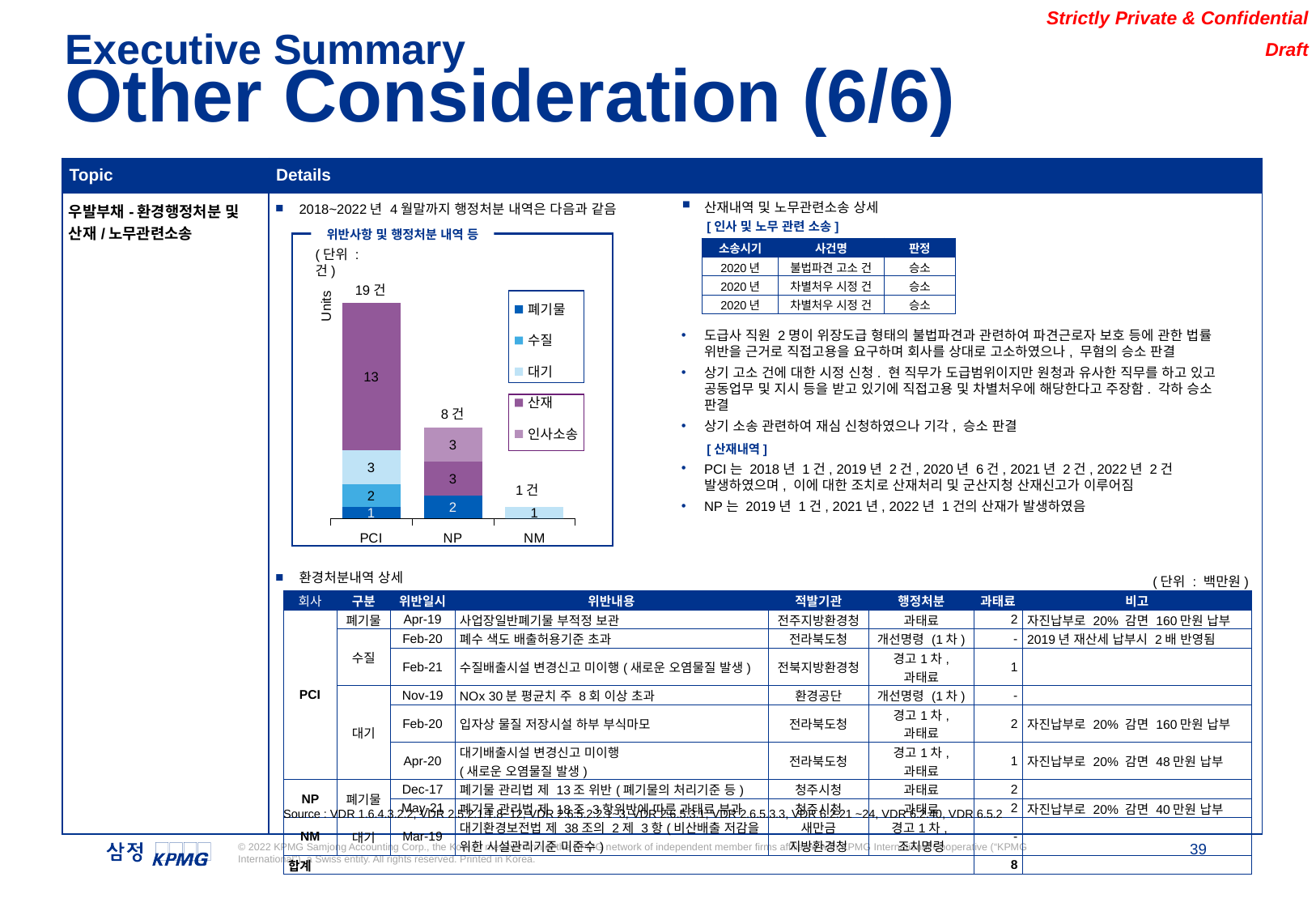

Executive Summary
Other Consideration (6/6)
| Topic | Details |
| --- | --- |
| 우발부채-환경행정처분 및 산재/노무관련소송 | 2018~2022년 4월말까지 행정처분 내역은 다음과 같음 환경처분내역 상세 |

### Chart

| Category | 폐기물 | 수질 | 대기 | 산재 | 인사소송 |
|---|---|---|---|---|---|
| PCI | 1.0 | 2.0 | 3.0 | 13.0 | 0.0 |
| NP | 2.0 | 0.0 | 0.0 | 3.0 | 3.0 |
| NM | 0.0 | 0.0 | 1.0 | 0.0 | 0.0 |
산재내역 및 노무관련소송 상세

도급사 직원 2명이 위장도급 형태의 불법파견과 관련하여 파견근로자 보호 등에 관한 법률 위반을 근거로 직접고용을 요구하며 회사를 상대로 고소하였으나, 무혐의 승소 판결
상기 고소 건에 대한 시정 신청. 현 직무가 도급범위이지만 원청과 유사한 직무를 하고 있고 공동업무 및 지시 등을 받고 있기에 직접고용 및 차별처우에 해당한다고 주장함. 각하 승소 판결
상기 소송 관련하여 재심 신청하였으나 기각, 승소 판결

PCI는 2018년 1건, 2019년 2건, 2020년 6건, 2021년 2건, 2022년 2건 발생하였으며, 이에 대한 조치로 산재처리 및 군산지청 산재신고가 이루어짐
NP는 2019년 1건, 2021년, 2022년 1건의 산재가 발생하였음

[인사 및 노무 관련 소송]
위반사항 및 행정처분 내역 등

| 소송시기 | 사건명 | 판정 |
| --- | --- | --- |
| 2020년 | 불법파견 고소 건 | 승소 |
| 2020년 | 차별처우 시정 건 | 승소 |
| 2020년 | 차별처우 시정 건 | 승소 |
(단위 : 건)
19건

8건
[산재내역]
1건
(단위 : 백만원)
| 회사 | 구분 | 위반일시 | 위반내용 | 적발기관 | 행정처분 | 과태료 | 비고 |
| --- | --- | --- | --- | --- | --- | --- | --- |
| PCI | 폐기물 | Apr-19 | 사업장일반폐기물 부적정 보관 | 전주지방환경청 | 과태료 | 2 | 자진납부로 20% 감면 160만원 납부 |
|  | 수질 | Feb-20 | 폐수 색도 배출허용기준 초과 | 전라북도청 | 개선명령 (1차) | - | 2019년 재산세 납부시 2배 반영됨 |
|  |  | Feb-21 | 수질배출시설 변경신고 미이행(새로운 오염물질 발생) | 전북지방환경청 | 경고1차, 과태료 | 1 |  |
|  | 대기 | Nov-19 | NOx 30분 평균치 주 8회 이상 초과 | 환경공단 | 개선명령 (1차) | - |  |
|  |  | Feb-20 | 입자상 물질 저장시설 하부 부식마모 | 전라북도청 | 경고1차, 과태료 | 2 | 자진납부로 20% 감면 160만원 납부 |
|  |  | Apr-20 | 대기배출시설 변경신고 미이행 (새로운 오염물질 발생) | 전라북도청 | 경고1차, 과태료 | 1 | 자진납부로 20% 감면 48만원 납부 |
| NP | 폐기물 | Dec-17 | 폐기물 관리법 제 13조 위반(폐기물의 처리기준 등) | 청주시청 | 과태료 | 2 |  |
|  |  | May-21 | 폐기물 관리법 제 18조 3항위반에 따른 과태료 부과 | 청주시청 | 과태료 | 2 | 자진납부로 20% 감면 40만원 납부 |
| NM | 대기 | Mar-19 | 대기환경보전법 제 38조의 2제 3항(비산배출 저감을 위한 시설관리기준 미준수) | 새만금 지방환경청 | 경고1차, 조치명령 | - |  |
| 합계 |  |  |  |  |  | 8 |  |
Source : VDR 1.6.4.3.2.2, VDR 2.5.2.1.1.8~12, VDR 2.6.5.2.2.1~3, VDR 2.6.5.3.1, VDR 2.6.5.3.3, VDR 6.2.21 ~24, VDR 6.2.40, VDR 6.5.2